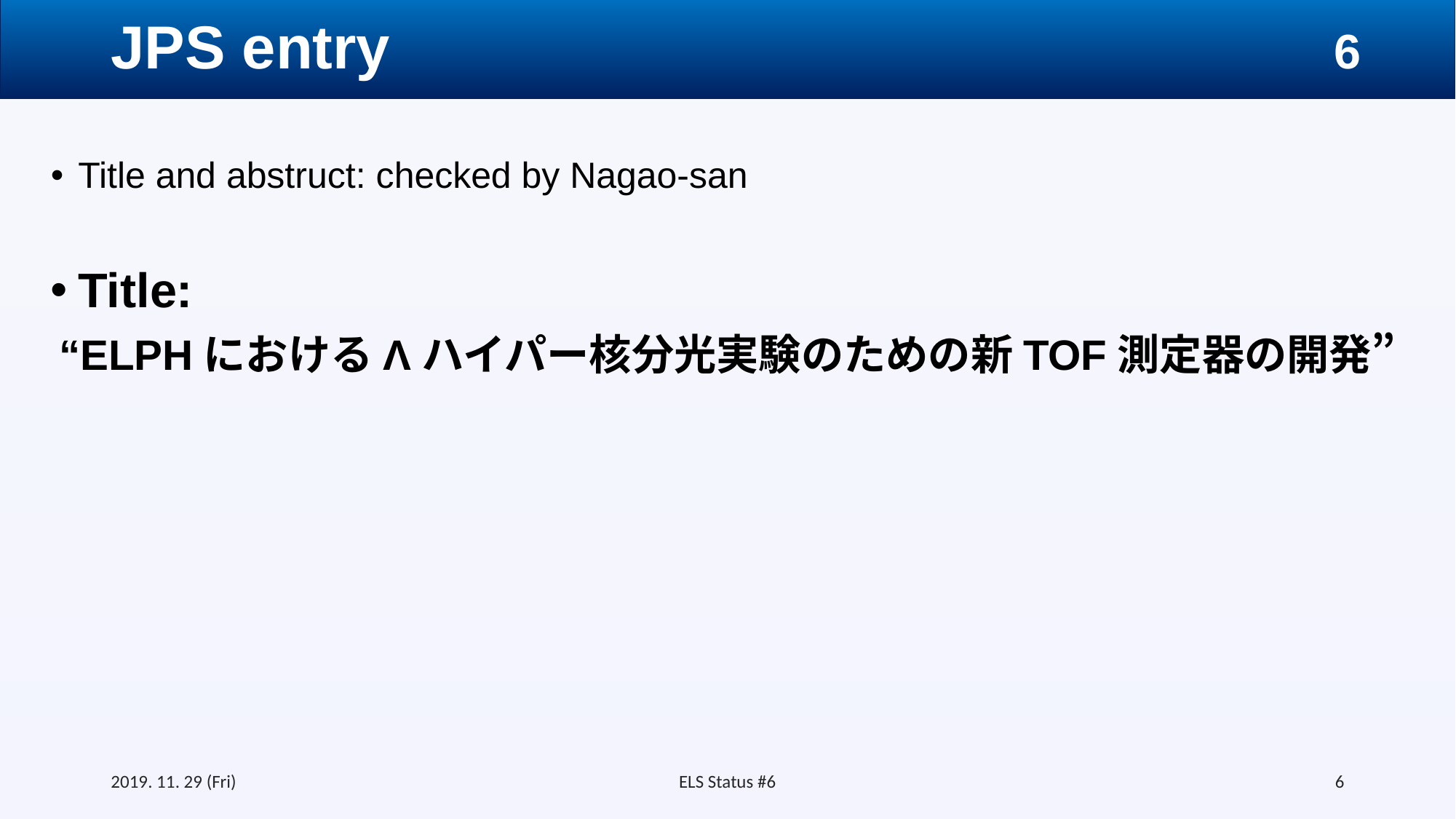

# JPS entry
Title and abstruct: checked by Nagao-san

Title:
“ELPHにおけるΛハイパー核分光実験のための新TOF測定器の開発”

2019. 11. 29 (Fri)
ELS Status #6
6